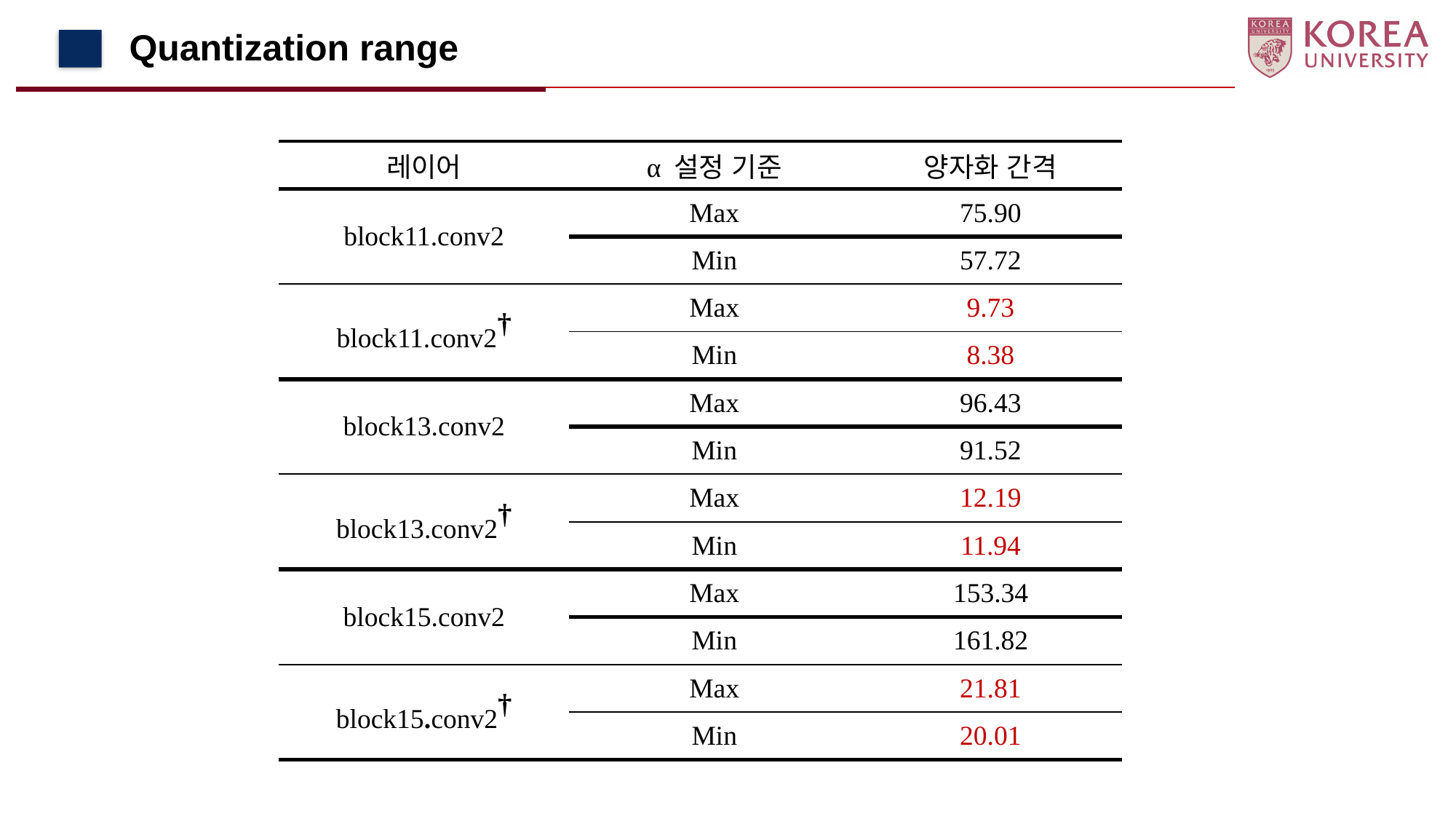

Quantization range

| 레이어 | α 설정 기준 | 양자화 간격 |
| --- | --- | --- |
| block11.conv2 | Max | 75.90 |
|  | Min | 57.72 |
| block11.conv2† | Max | 9.73 |
|  | Min | 8.38 |
| block13.conv2 | Max | 96.43 |
|  | Min | 91.52 |
| block13.conv2† | Max | 12.19 |
|  | Min | 11.94 |
| block15.conv2 | Max | 153.34 |
|  | Min | 161.82 |
| block15.conv2† | Max | 21.81 |
|  | Min | 20.01 |